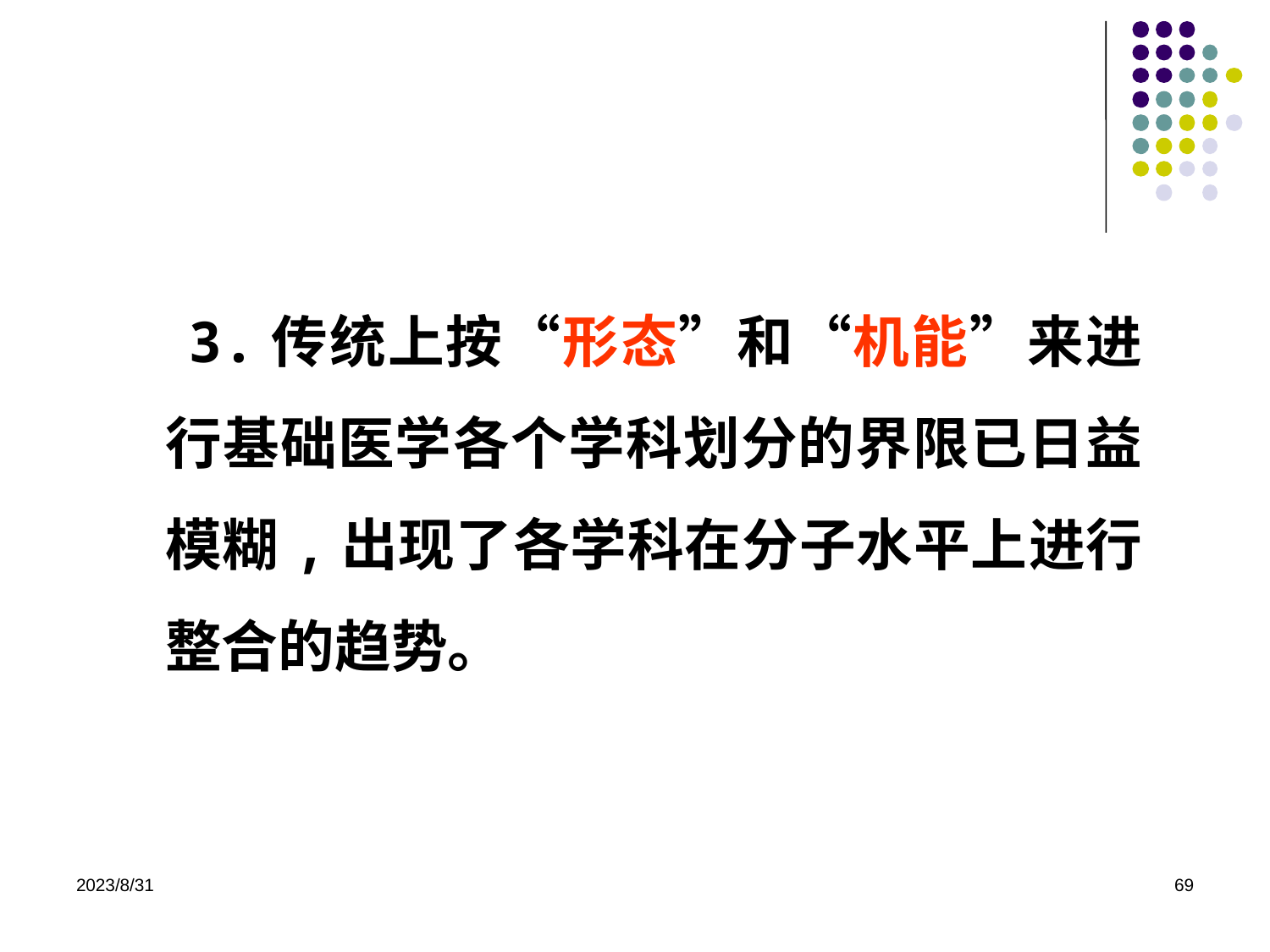

3.传统上按“形态”和“机能”来进行基础医学各个学科划分的界限已日益模糊,出现了各学科在分子水平上进行整合的趋势。
2023/8/31
69